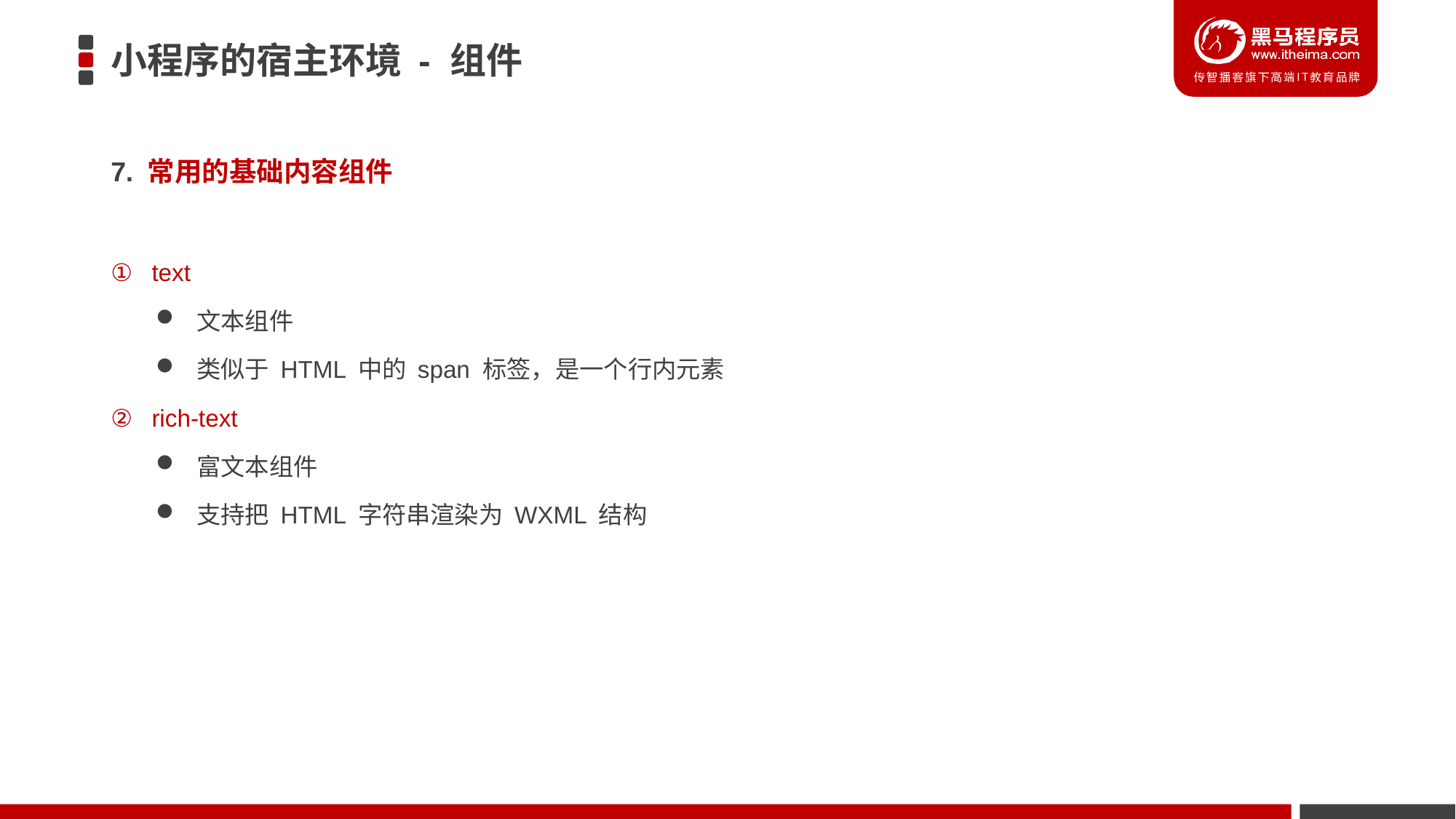

# 小程序的宿主环境 - 组件
7. 常用的基础内容组件
text
文本组件
类似于 HTML 中的 span 标签，是一个行内元素
rich-text
富文本组件
支持把 HTML 字符串渲染为 WXML 结构